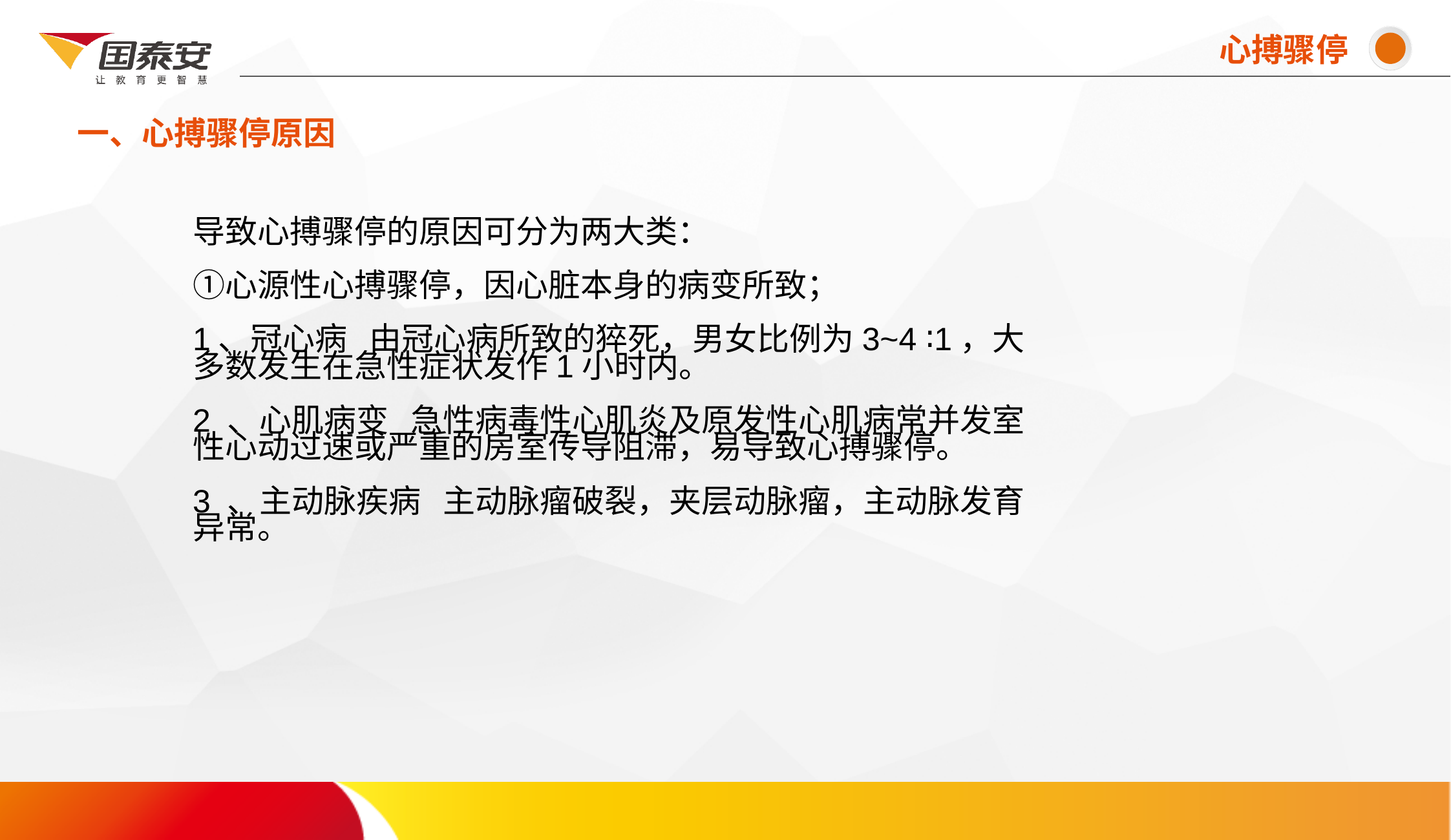

心搏骤停
一、心搏骤停原因
# 导致心搏骤停的原因可分为两大类： ①心源性心搏骤停，因心脏本身的病变所致； 1、冠心病   由冠心病所致的猝死，男女比例为3~4 ∶1，大多数发生在急性症状发作1小时内。 2 、心肌病变   急性病毒性心肌炎及原发性心肌病常并发室性心动过速或严重的房室传导阻滞，易导致心搏骤停。 3 、主动脉疾病   主动脉瘤破裂，夹层动脉瘤，主动脉发育异常。 ②非心源性心搏骤停，因其他疾患或因素影响到心脏所致。